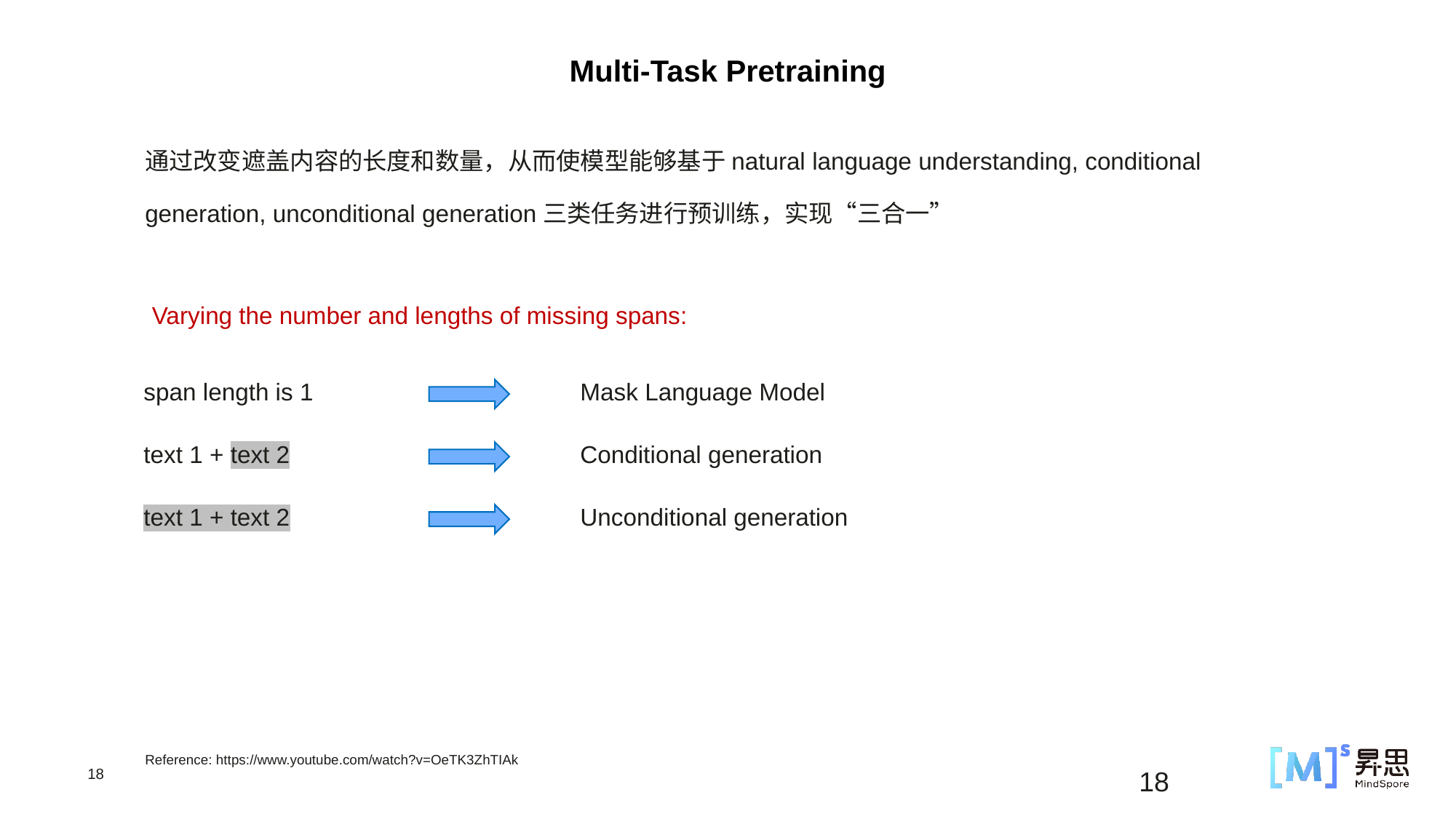

Multi-Task Pretraining
通过改变遮盖内容的长度和数量，从而使模型能够基于natural language understanding, conditional generation, unconditional generation三类任务进行预训练，实现“三合一”
Varying the number and lengths of missing spans:
| span length is 1 |  | Mask Language Model |
| --- | --- | --- |
| text 1 + text 2 |  | Conditional generation |
| text 1 + text 2 |  | Unconditional generation |

Reference: https://www.youtube.com/watch?v=OeTK3ZhTIAk
18